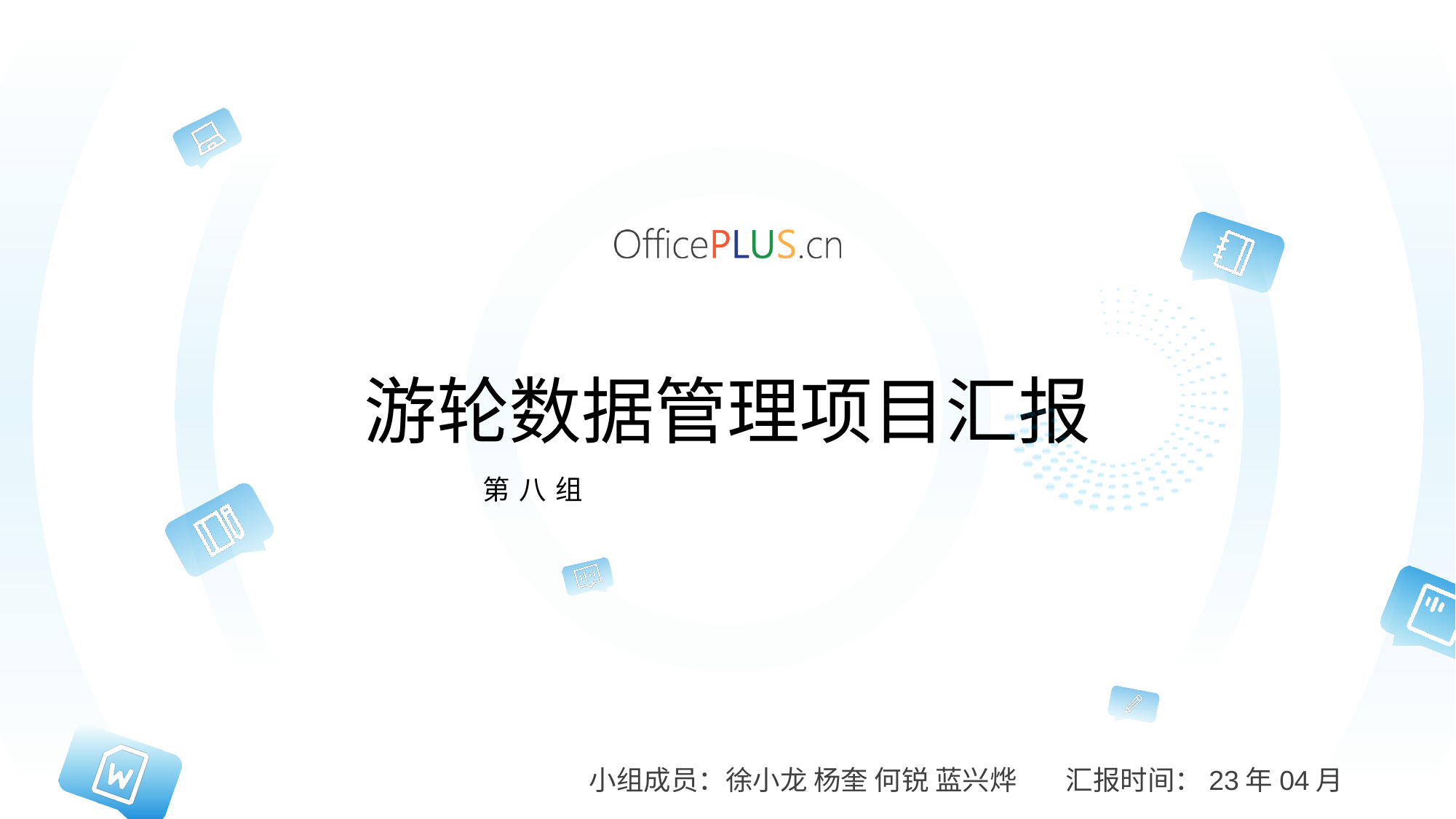

游轮数据管理项目汇报
第八组
小组成员：徐小龙 杨奎 何锐 蓝兴烨
汇报时间：23年04月